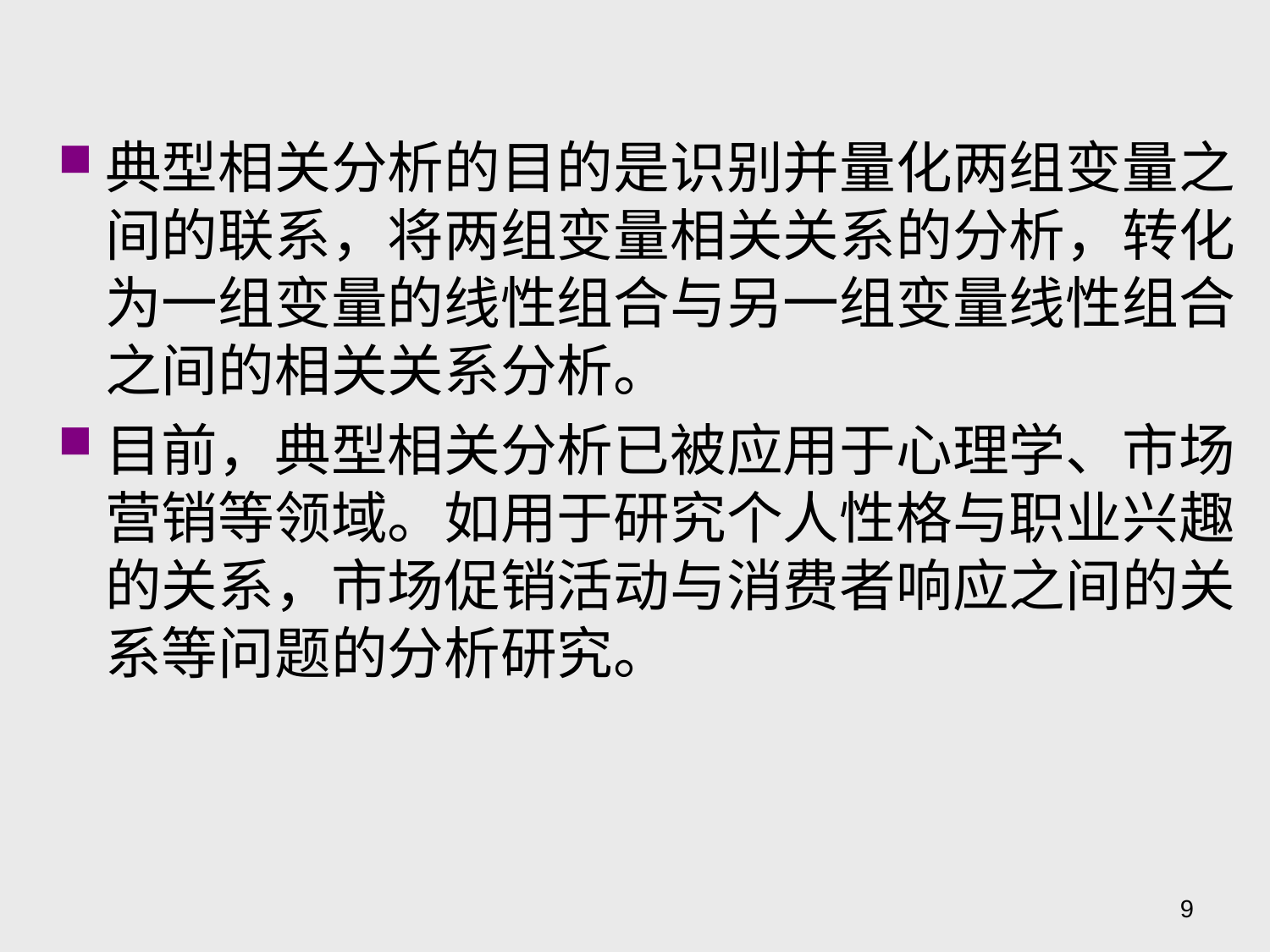

典型相关分析的目的是识别并量化两组变量之间的联系，将两组变量相关关系的分析，转化为一组变量的线性组合与另一组变量线性组合之间的相关关系分析。
目前，典型相关分析已被应用于心理学、市场营销等领域。如用于研究个人性格与职业兴趣的关系，市场促销活动与消费者响应之间的关系等问题的分析研究。
9